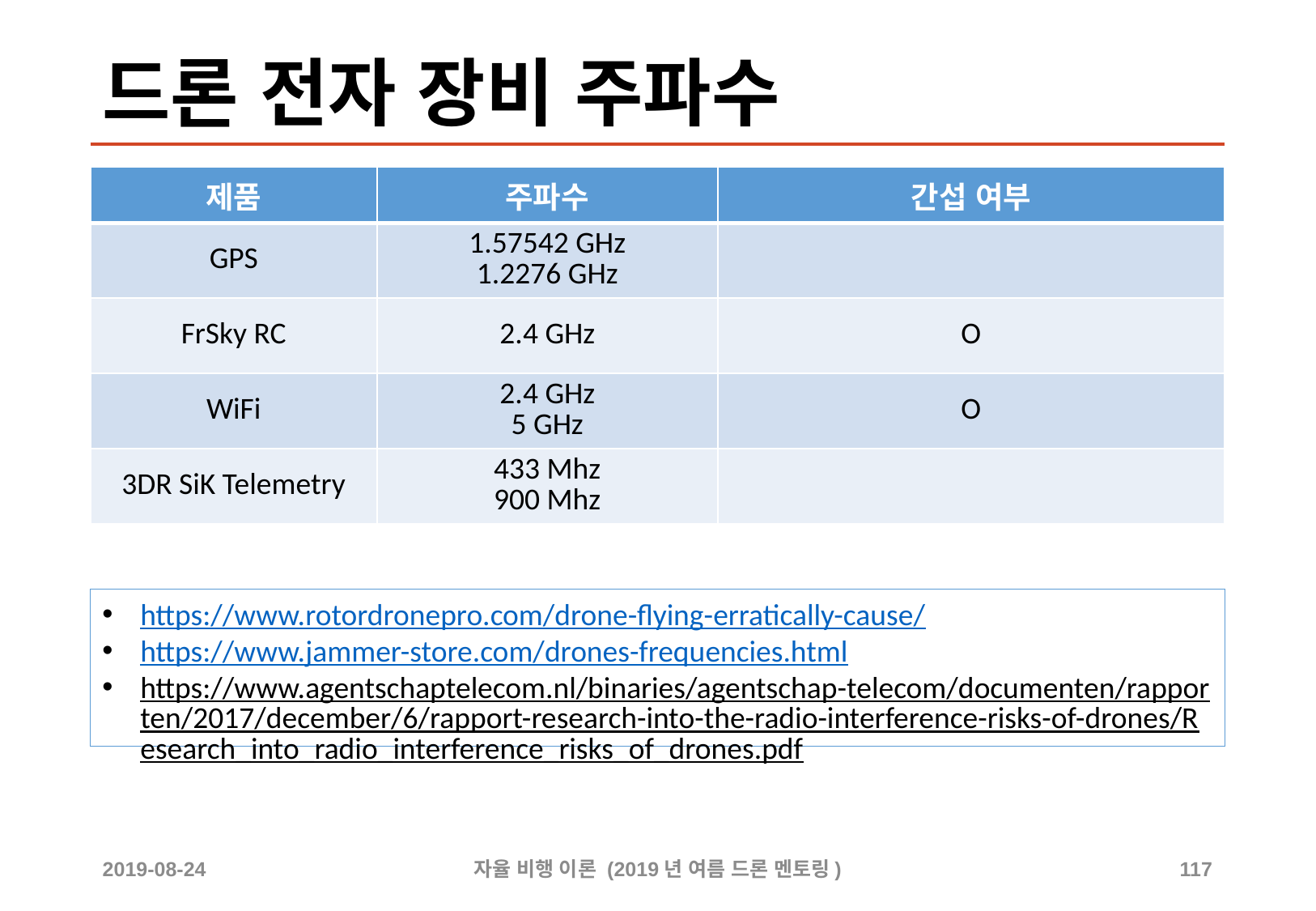

# 드론 전자 장비 주파수
| 제품 | 주파수 | 간섭 여부 |
| --- | --- | --- |
| GPS | 1.57542 GHz 1.2276 GHz |  |
| FrSky RC | 2.4 GHz | O |
| WiFi | 2.4 GHz 5 GHz | O |
| 3DR SiK Telemetry | 433 Mhz 900 Mhz |  |
https://www.rotordronepro.com/drone-flying-erratically-cause/
https://www.jammer-store.com/drones-frequencies.html
https://www.agentschaptelecom.nl/binaries/agentschap-telecom/documenten/rapporten/2017/december/6/rapport-research-into-the-radio-interference-risks-of-drones/Research_into_radio_interference_risks_of_drones.pdf
2019-08-24
자율 비행 이론 (2019년 여름 드론 멘토링)
117